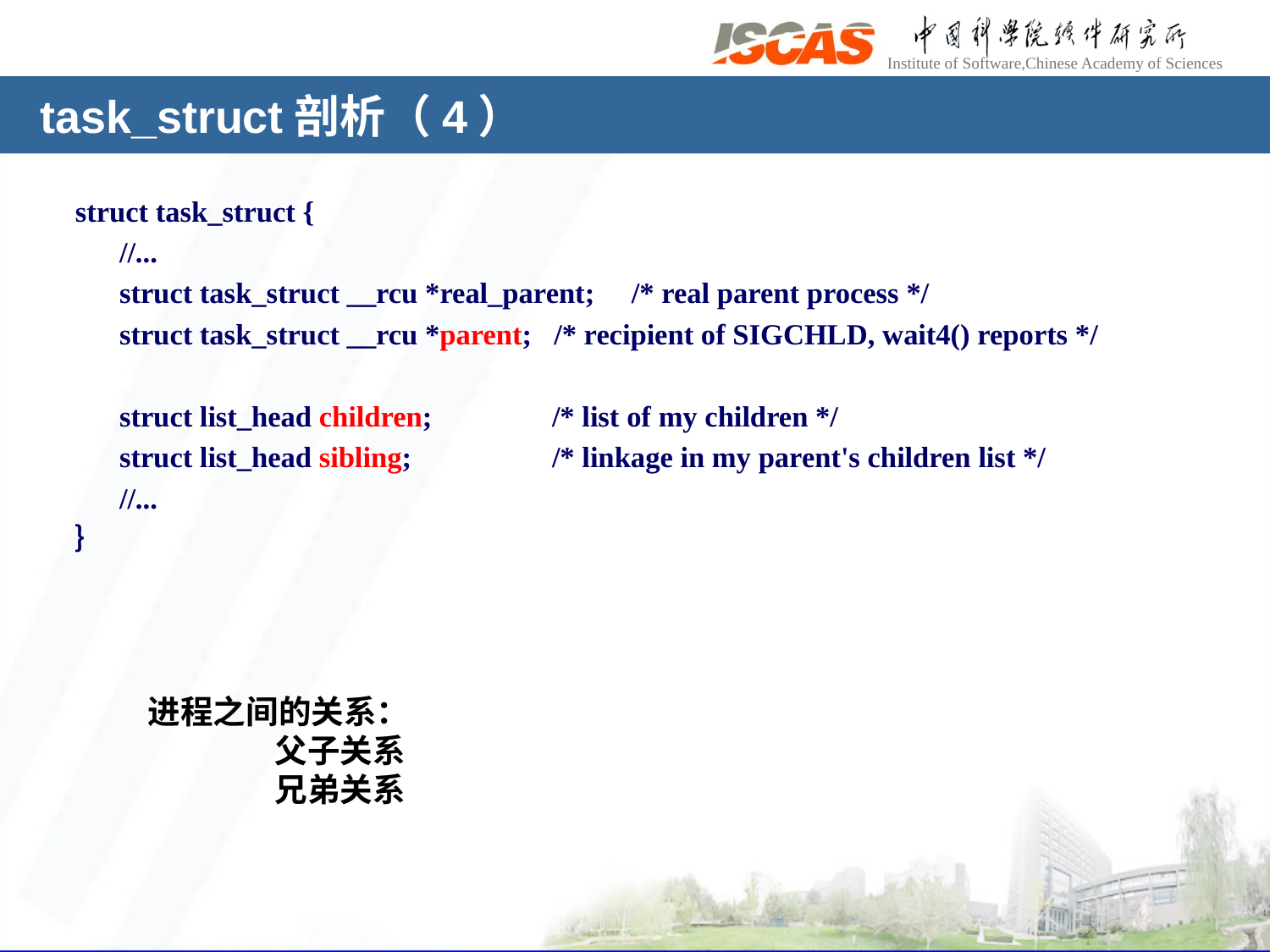

# task_struct剖析（4）
struct task_struct {
	//...
	struct task_struct __rcu *real_parent;     /* real parent process */
	struct task_struct __rcu *parent;   /* recipient of SIGCHLD, wait4() reports */

	struct list_head children;	       /* list of my children */
	struct list_head sibling;	       /* linkage in my parent's children list */
	//...
｝
进程之间的关系：
	父子关系
	兄弟关系